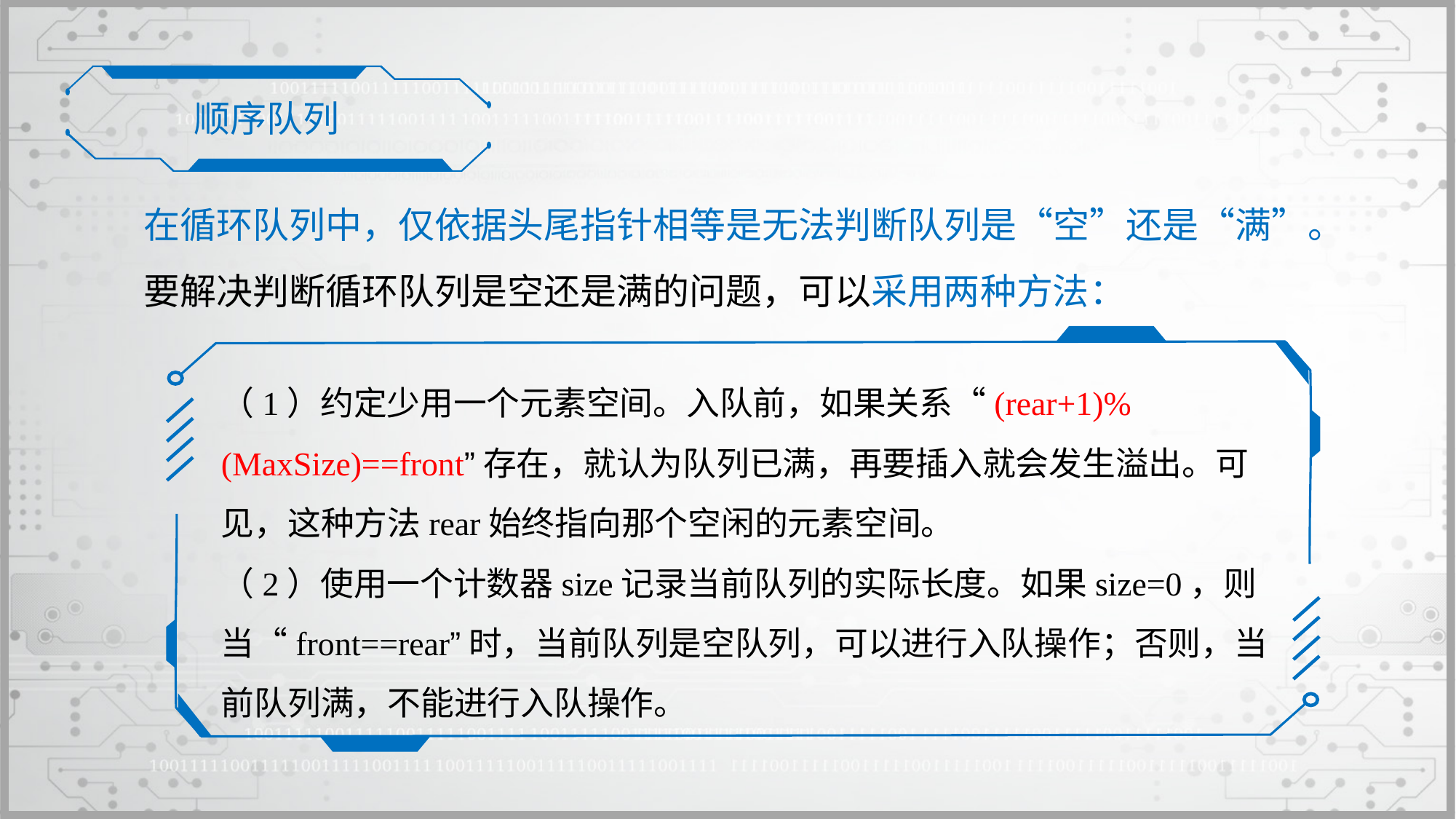

顺序队列
              在循环队列中，仅依据头尾指针相等是无法判断队列是“空”还是“满”。
              要解决判断循环队列是空还是满的问题，可以采用两种方法：

（1）约定少用一个元素空间。入队前，如果关系“(rear+1)%(MaxSize)==front”存在，就认为队列已满，再要插入就会发生溢出。可见，这种方法rear始终指向那个空闲的元素空间。
（2）使用一个计数器size记录当前队列的实际长度。如果size=0，则当“front==rear”时，当前队列是空队列，可以进行入队操作；否则，当前队列满，不能进行入队操作。